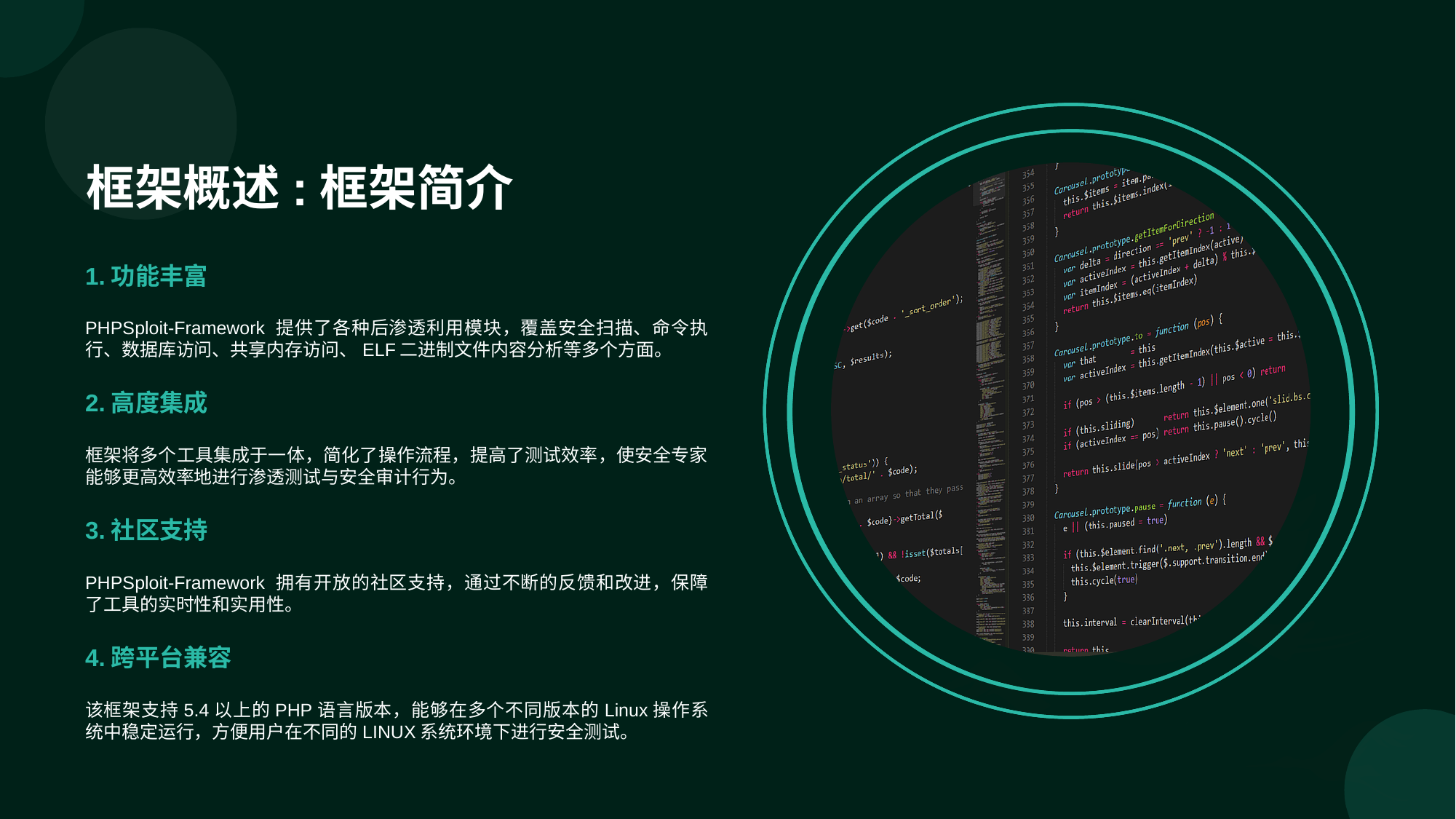

框架概述:框架简介

1.功能丰富
PHPSploit-Framework 提供了各种后渗透利用模块，覆盖安全扫描、命令执行、数据库访问、共享内存访问、ELF二进制文件内容分析等多个方面。
2.高度集成
框架将多个工具集成于一体，简化了操作流程，提高了测试效率，使安全专家能够更高效率地进行渗透测试与安全审计行为。
3.社区支持
PHPSploit-Framework 拥有开放的社区支持，通过不断的反馈和改进，保障了工具的实时性和实用性。
4.跨平台兼容
该框架支持5.4以上的PHP语言版本，能够在多个不同版本的Linux操作系统中稳定运行，方便用户在不同的LINUX系统环境下进行安全测试。